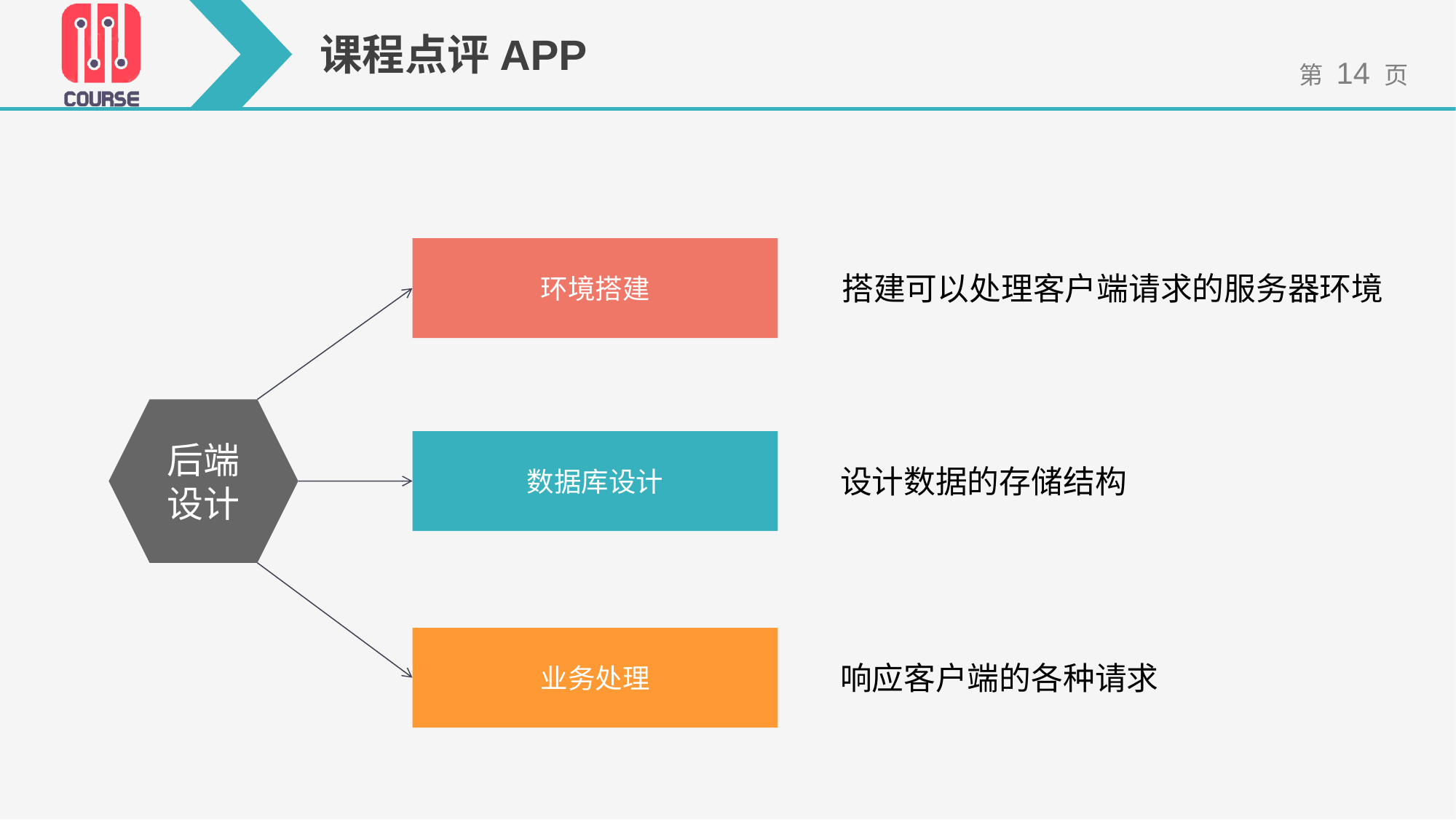

环境搭建
搭建可以处理客户端请求的服务器环境
后端设计
数据库设计
设计数据的存储结构
业务处理
响应客户端的各种请求